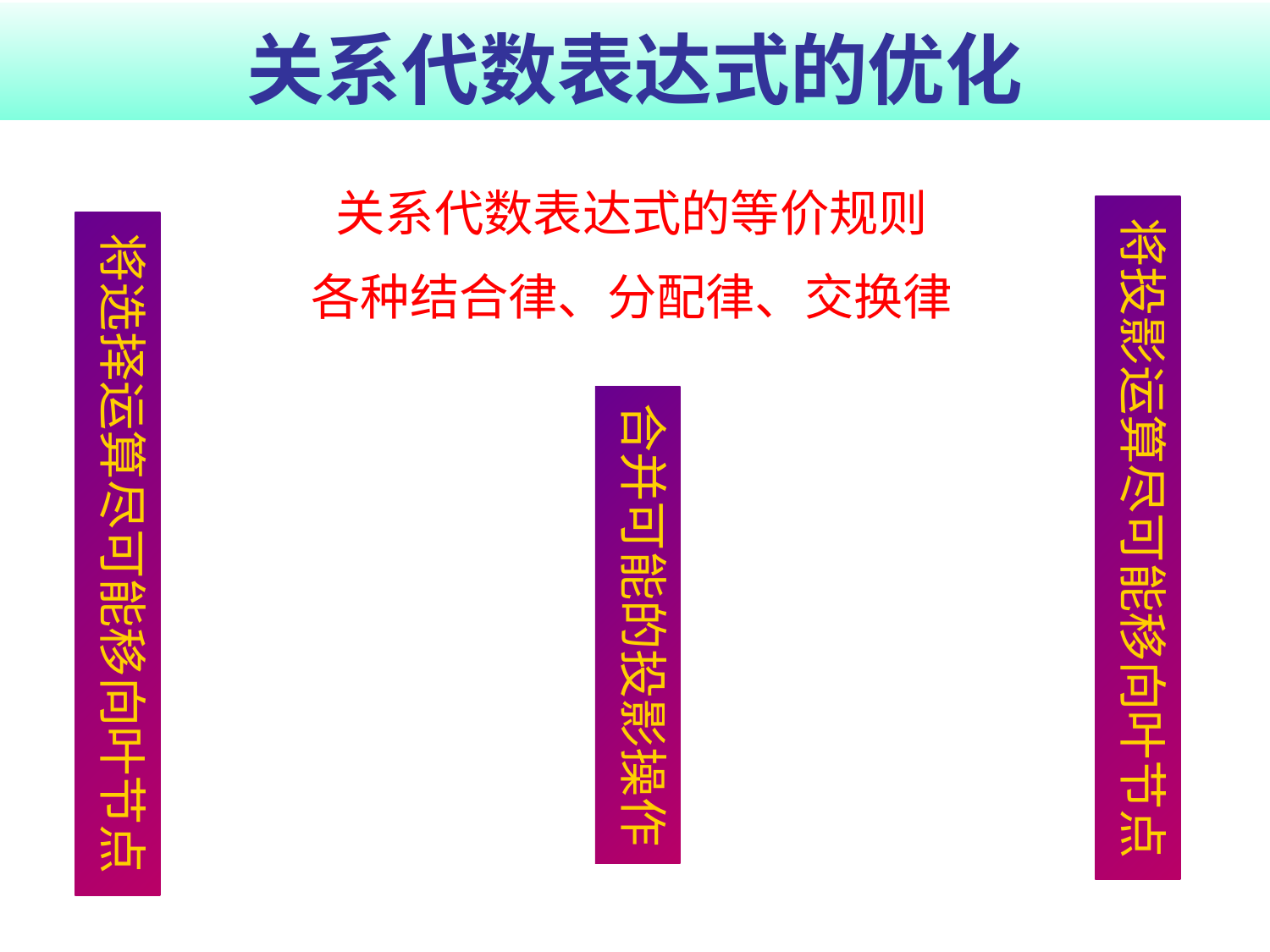

# 关系代数表达式的优化
关系代数表达式的等价规则
各种结合律、分配律、交换律
将投影运算尽可能移向叶节点
将选择运算尽可能移向叶节点
合并可能的投影操作